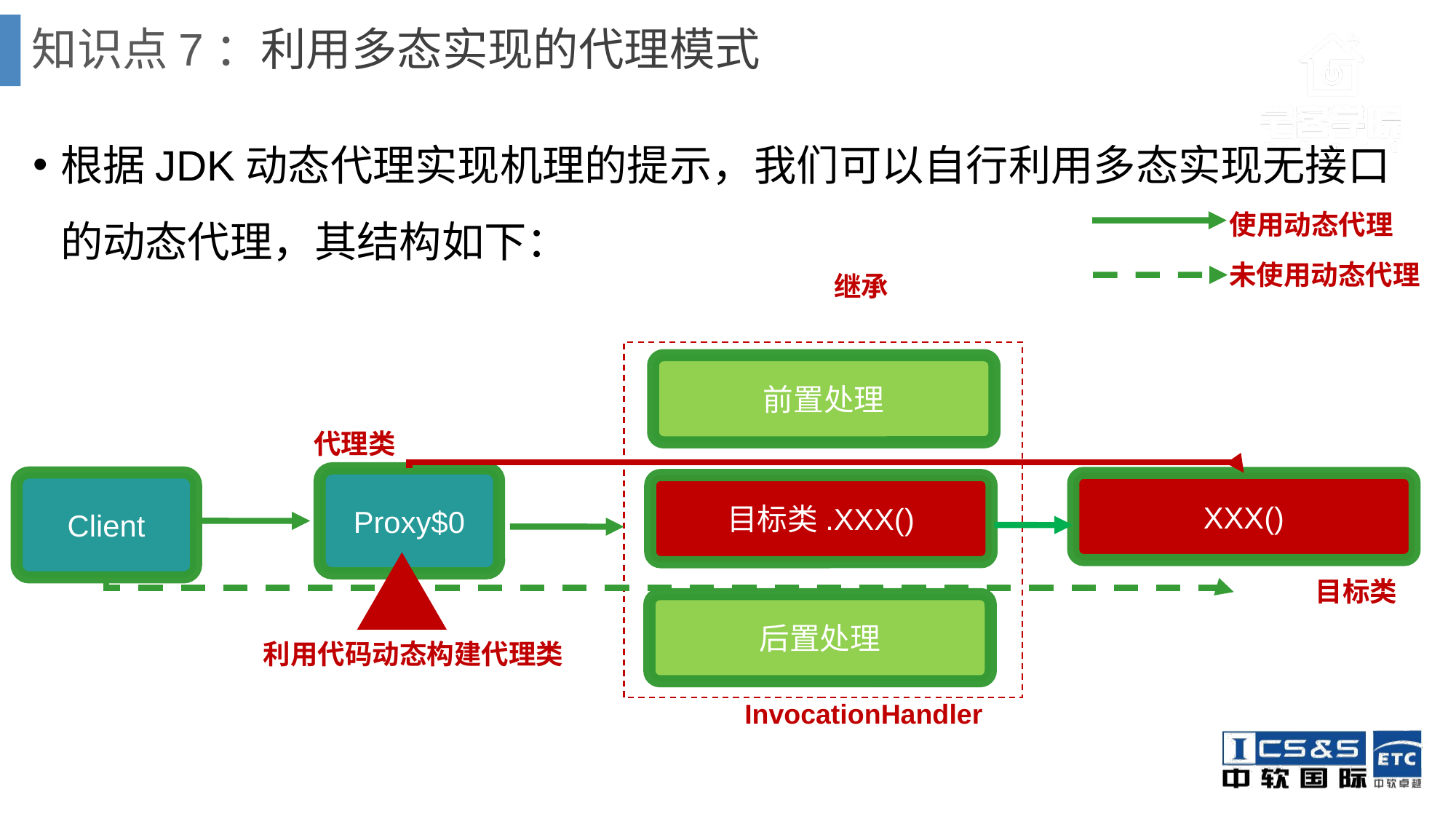

# 知识点7：利用多态实现的代理模式
根据JDK动态代理实现机理的提示，我们可以自行利用多态实现无接口的动态代理，其结构如下：
使用动态代理

未使用动态代理
继承

前置处理
代理类
Proxy$0
Client
XXX()
目标类.XXX()

目标类
后置处理
利用代码动态构建代理类
InvocationHandler